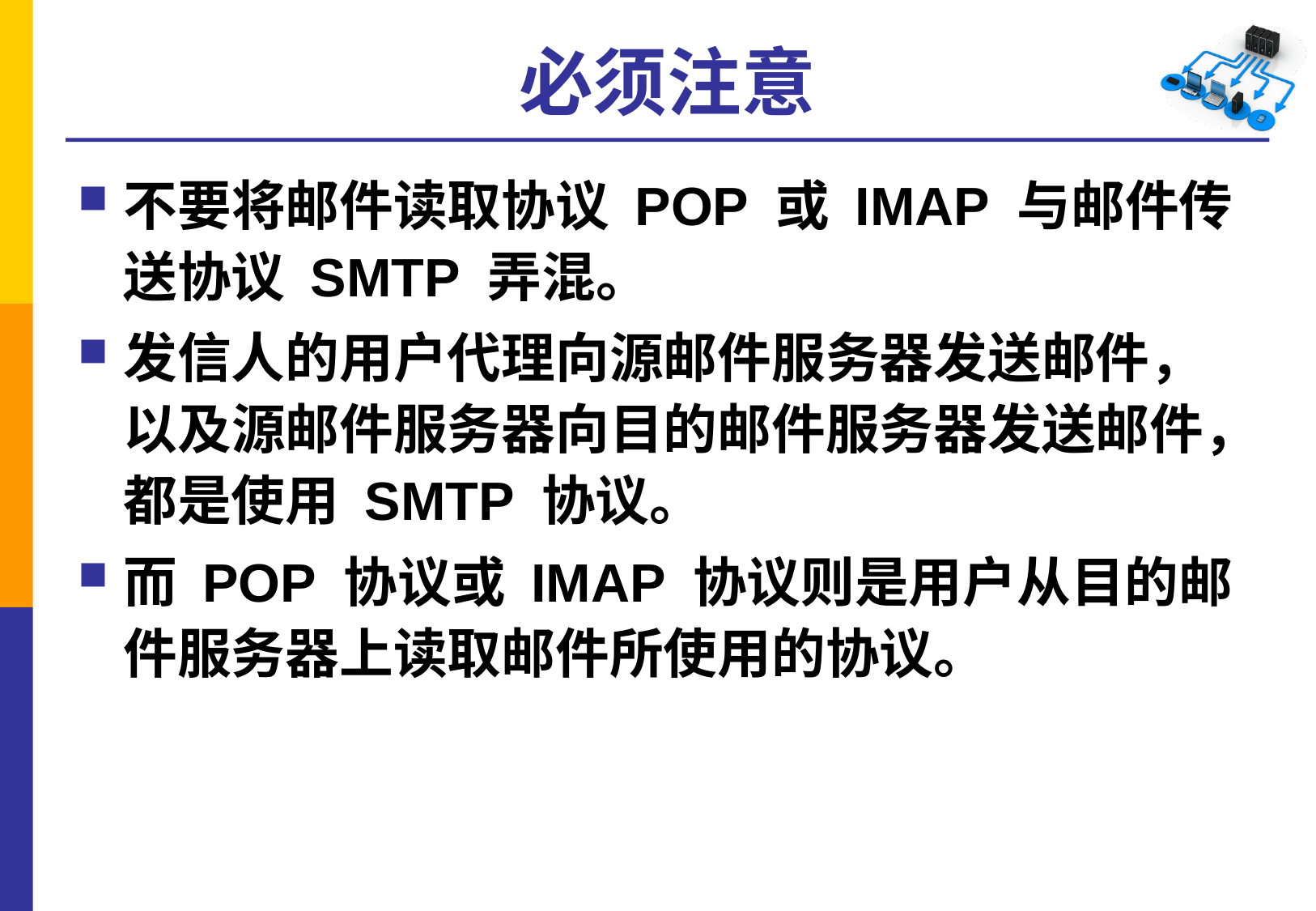

# 必须注意
不要将邮件读取协议 POP 或 IMAP 与邮件传送协议 SMTP 弄混。
发信人的用户代理向源邮件服务器发送邮件，以及源邮件服务器向目的邮件服务器发送邮件，都是使用 SMTP 协议。
而 POP 协议或 IMAP 协议则是用户从目的邮件服务器上读取邮件所使用的协议。